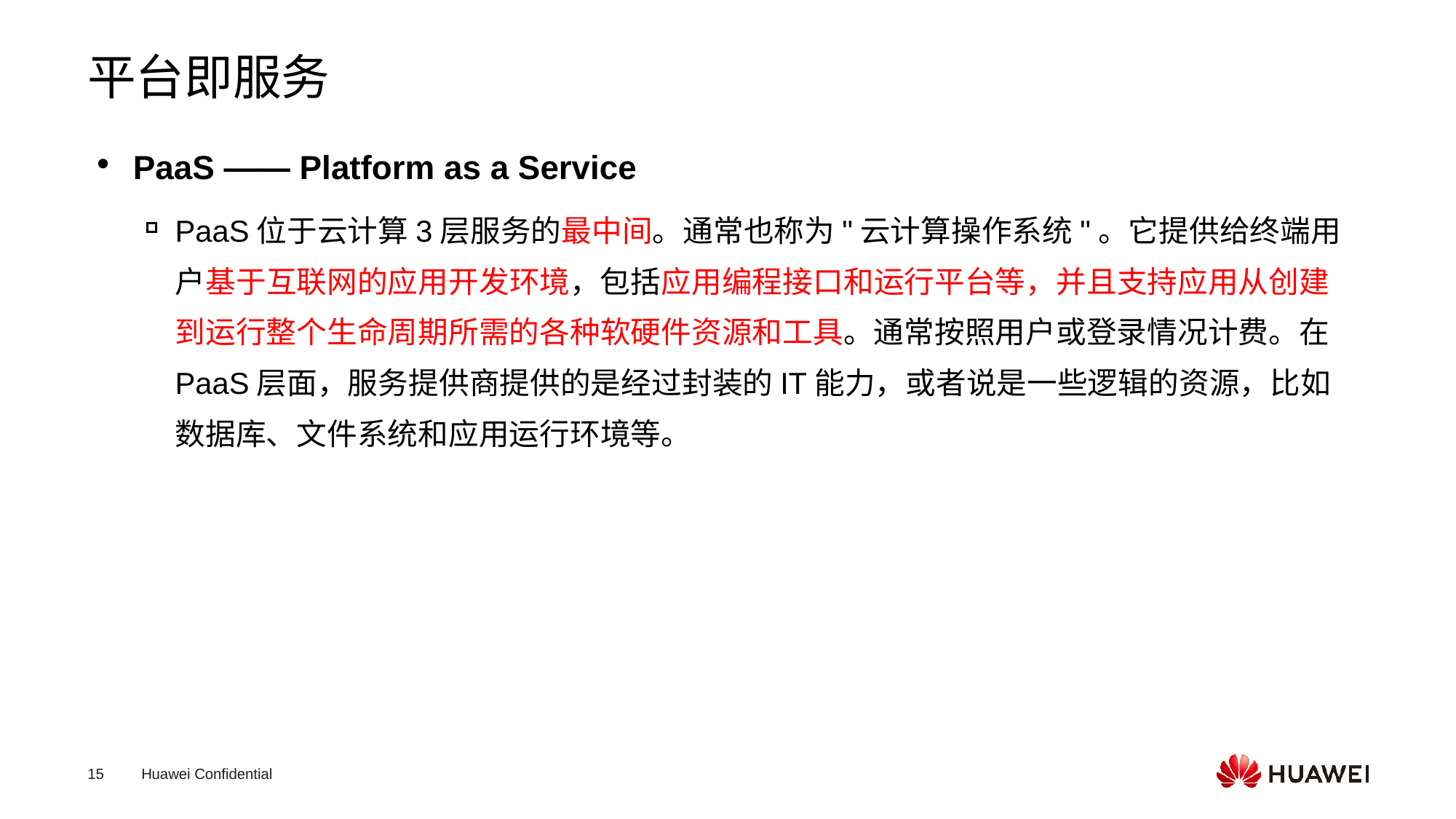

# 平台即服务
PaaS —— Platform as a Service
PaaS位于云计算3层服务的最中间。通常也称为"云计算操作系统"。它提供给终端用户基于互联网的应用开发环境，包括应用编程接口和运行平台等，并且支持应用从创建到运行整个生命周期所需的各种软硬件资源和工具。通常按照用户或登录情况计费。在PaaS层面，服务提供商提供的是经过封装的IT能力，或者说是一些逻辑的资源，比如数据库、文件系统和应用运行环境等。